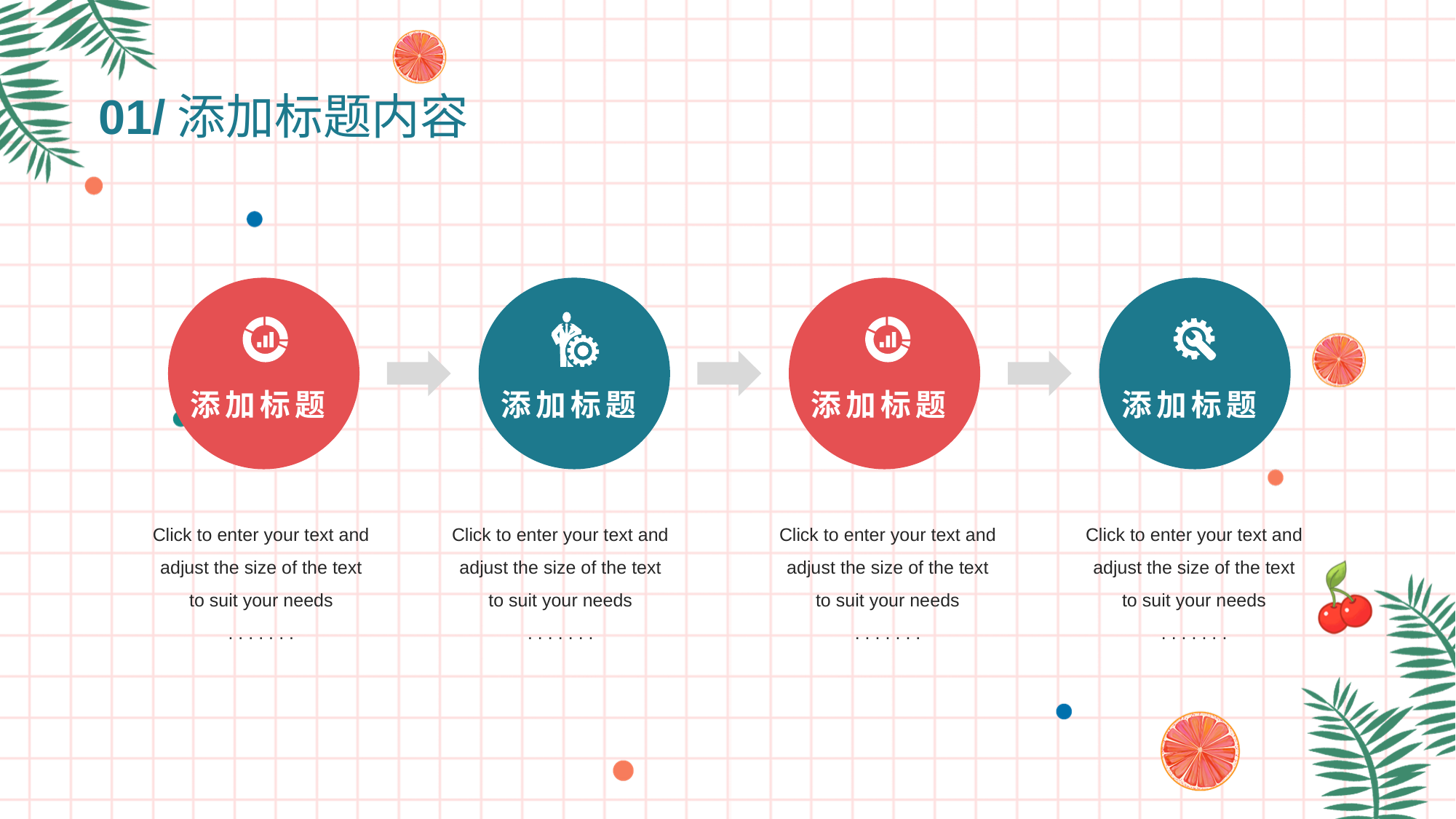

01/添加标题内容

添加标题
添加标题
添加标题
添加标题
Click to enter your text and adjust the size of the text to suit your needs
 . . . . . . .
Click to enter your text and adjust the size of the text to suit your needs
 . . . . . . .
Click to enter your text and adjust the size of the text to suit your needs
 . . . . . . .
Click to enter your text and adjust the size of the text to suit your needs
 . . . . . . .